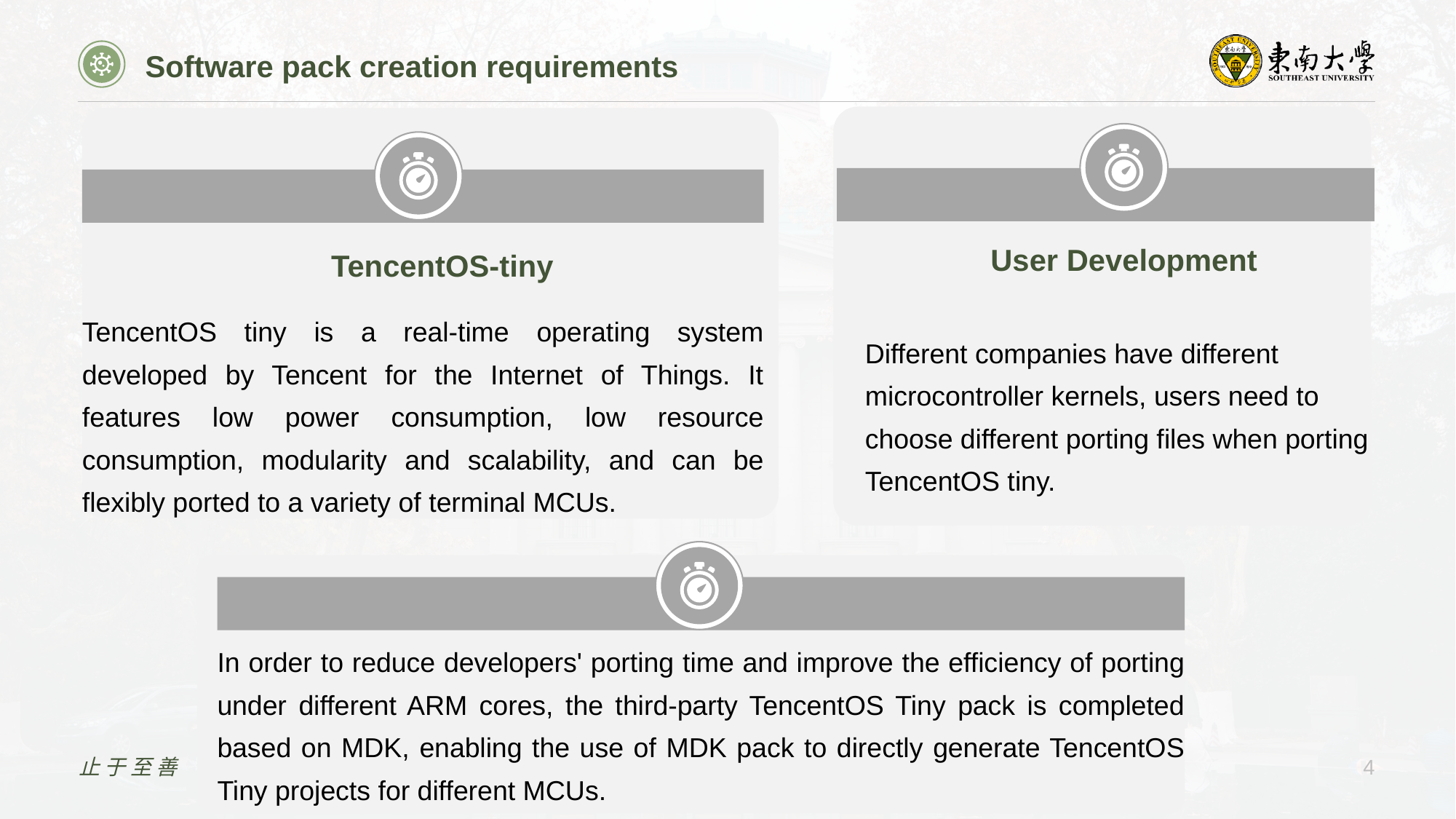

Software pack creation requirements

User Development
TencentOS-tiny
TencentOS tiny is a real-time operating system developed by Tencent for the Internet of Things. It features low power consumption, low resource consumption, modularity and scalability, and can be flexibly ported to a variety of terminal MCUs.
Different companies have different microcontroller kernels, users need to choose different porting files when porting TencentOS tiny.

In order to reduce developers' porting time and improve the efficiency of porting under different ARM cores, the third-party TencentOS Tiny pack is completed based on MDK, enabling the use of MDK pack to directly generate TencentOS Tiny projects for different MCUs.
止于至善
4